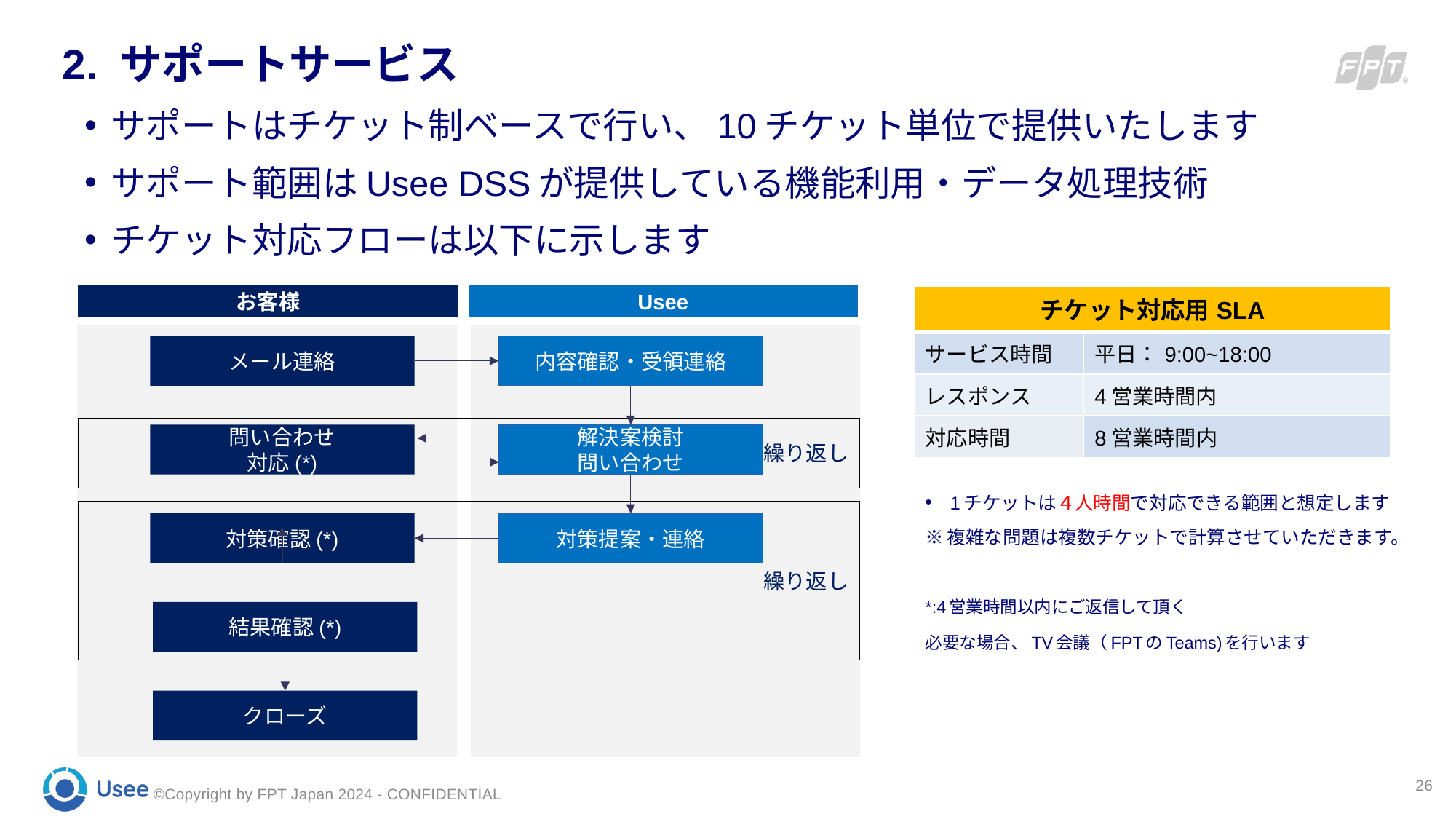

# 2. サポートサービス
サポートはチケット制ベースで行い、10チケット単位で提供いたします
サポート範囲はUsee DSSが提供している機能利用・データ処理技術
チケット対応フローは以下に示します

お客様
Usee
| チケット対応用SLA |  |
| --- | --- |
| サービス時間 | 平日：9:00~18:00 |
| レスポンス | 4営業時間内 |
| 対応時間 | 8営業時間内 |
お客様

メール連絡
内容確認・受領連絡
繰り返し
問い合わせ
対応(*)
解決案検討
問い合わせ
1チケットは４人時間で対応できる範囲と想定します
※複雑な問題は複数チケットで計算させていただきます。
繰り返し
対策確認(*)
対策提案・連絡
*:4営業時間以内にご返信して頂く
必要な場合、TV会議（FPTのTeams)を行います
結果確認(*)
クローズ
26
©Copyright by FPT Japan 2024 - CONFIDENTIAL